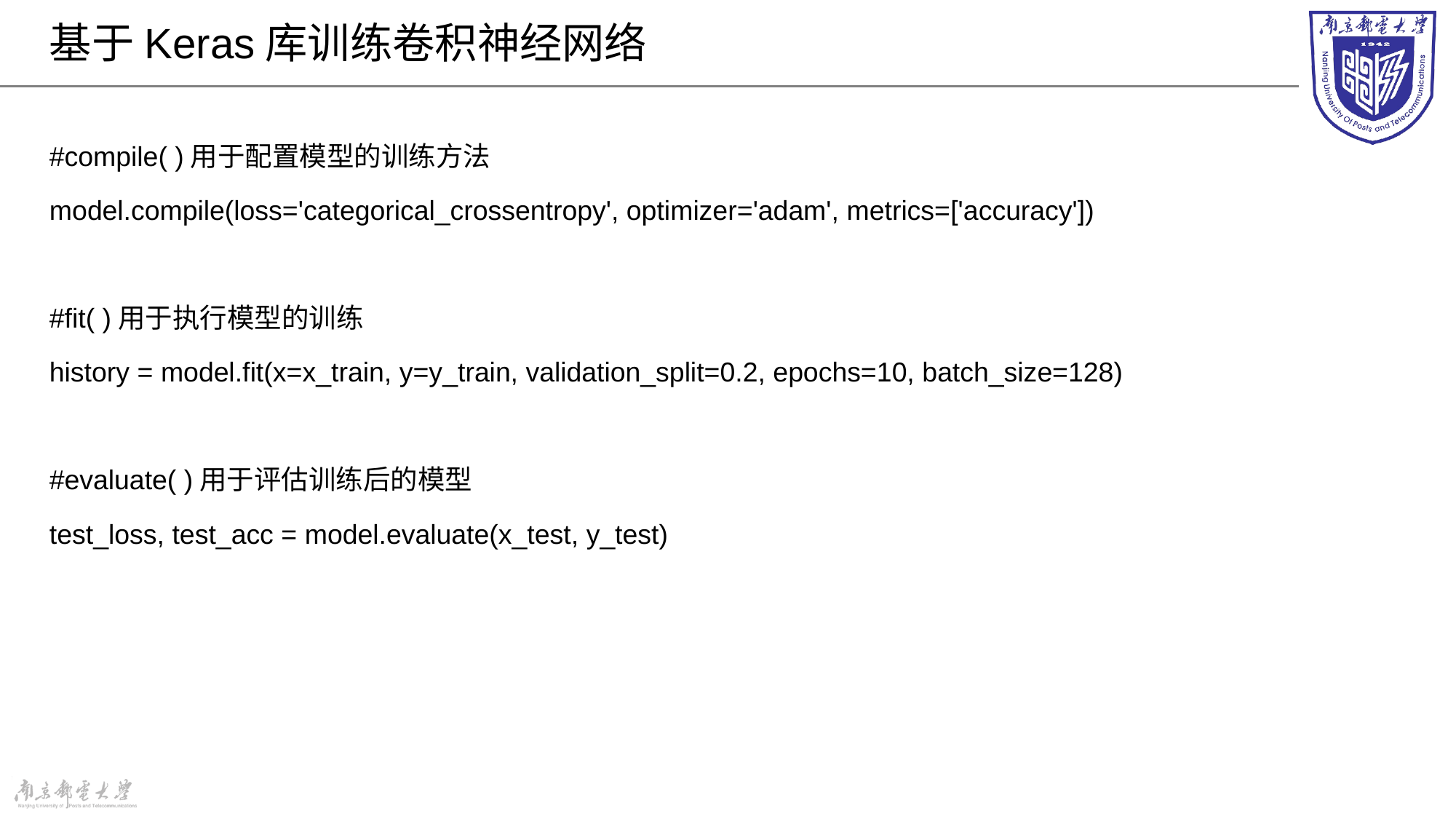

# 基于Keras库训练卷积神经网络
#compile( )用于配置模型的训练方法
model.compile(loss='categorical_crossentropy', optimizer='adam', metrics=['accuracy'])

#fit( )用于执行模型的训练
history = model.fit(x=x_train, y=y_train, validation_split=0.2, epochs=10, batch_size=128)

#evaluate( )用于评估训练后的模型
test_loss, test_acc = model.evaluate(x_test, y_test)